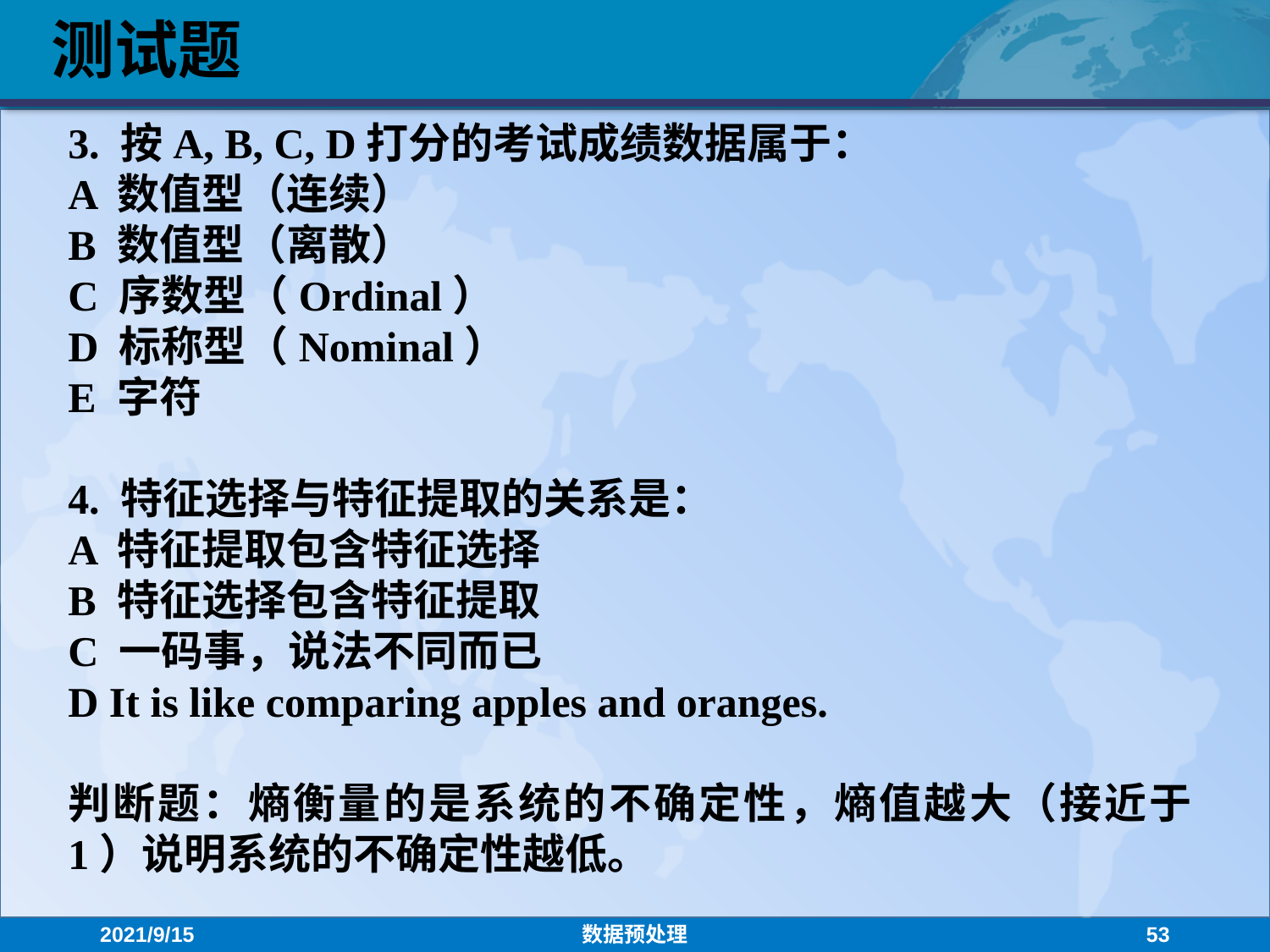

测试题
3. 按A, B, C, D打分的考试成绩数据属于：
A 数值型（连续）
B 数值型（离散）
C 序数型（Ordinal）
D 标称型（Nominal）
E 字符

4. 特征选择与特征提取的关系是：
A 特征提取包含特征选择
B 特征选择包含特征提取
C 一码事，说法不同而已
D It is like comparing apples and oranges.

判断题：熵衡量的是系统的不确定性，熵值越大（接近于1）说明系统的不确定性越低。
2021/9/15
数据预处理
53